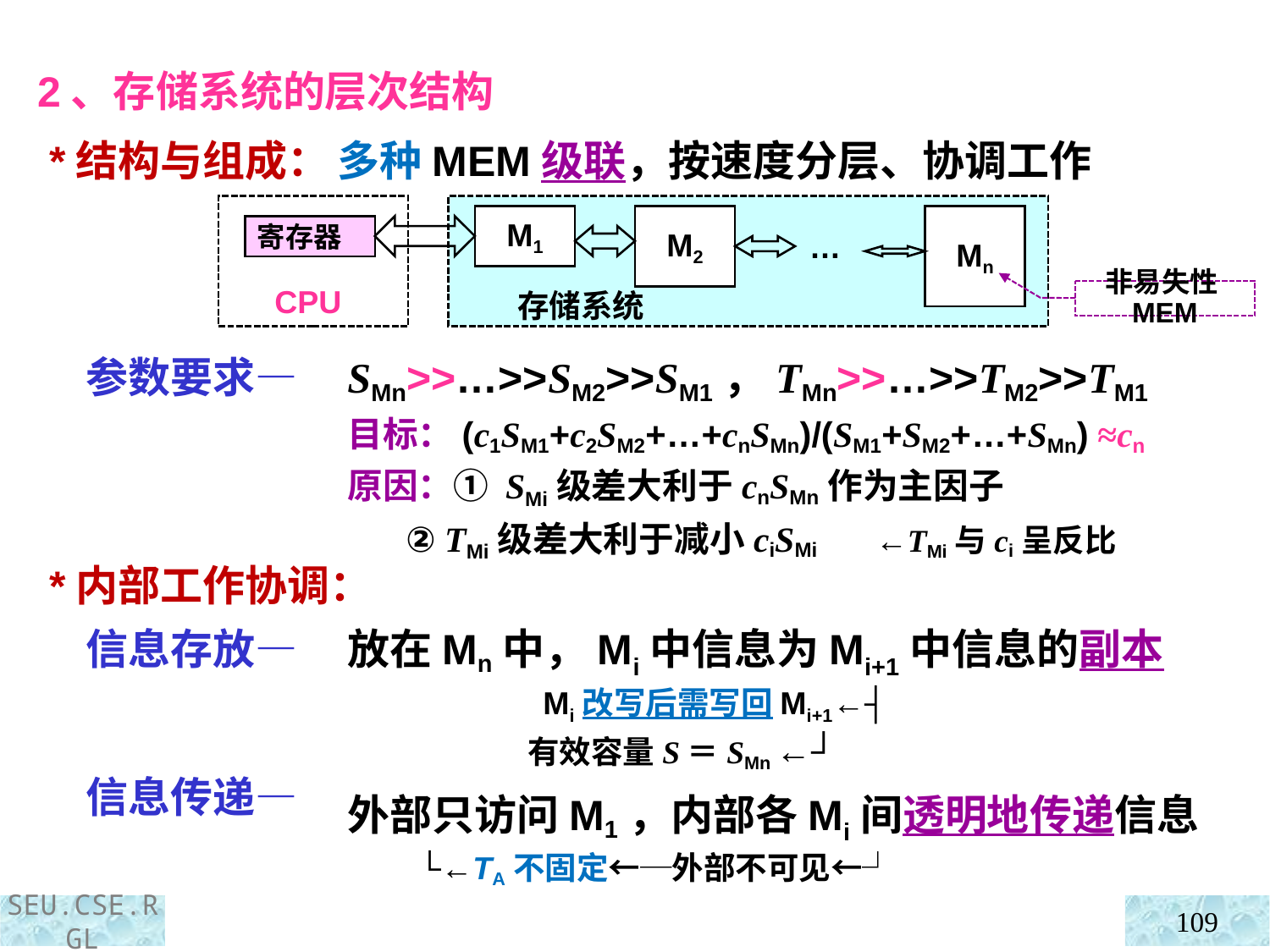

2、存储系统的层次结构
 *结构与组成：

    参数要求—

 *内部工作协调：
    信息存放—

    信息传递—
多种MEM级联，按速度分层、协调工作

      存储系统
M1
M2
Mn
寄存器

…

CPU
非易失性MEM
SMn>>…>>SM2>>SM1，TMn>>…>>TM2>>TM1
目标：(c1SM1+c2SM2+…+cnSMn)/(SM1+SM2+…+SMn) ≈cn
原因：① SMi级差大利于cnSMn作为主因子
      ② TMi级差大利于减小ciSMi      ←TMi与ci呈反比
放在Mn中，Mi中信息为Mi+1中信息的副本
                      Mi改写后需写回Mi+1←┤
                        有效容量S＝SMn ←┘
外部只访问M1，内部各Mi间透明地传递信息
        └←TA不固定←─外部不可见←┘
109